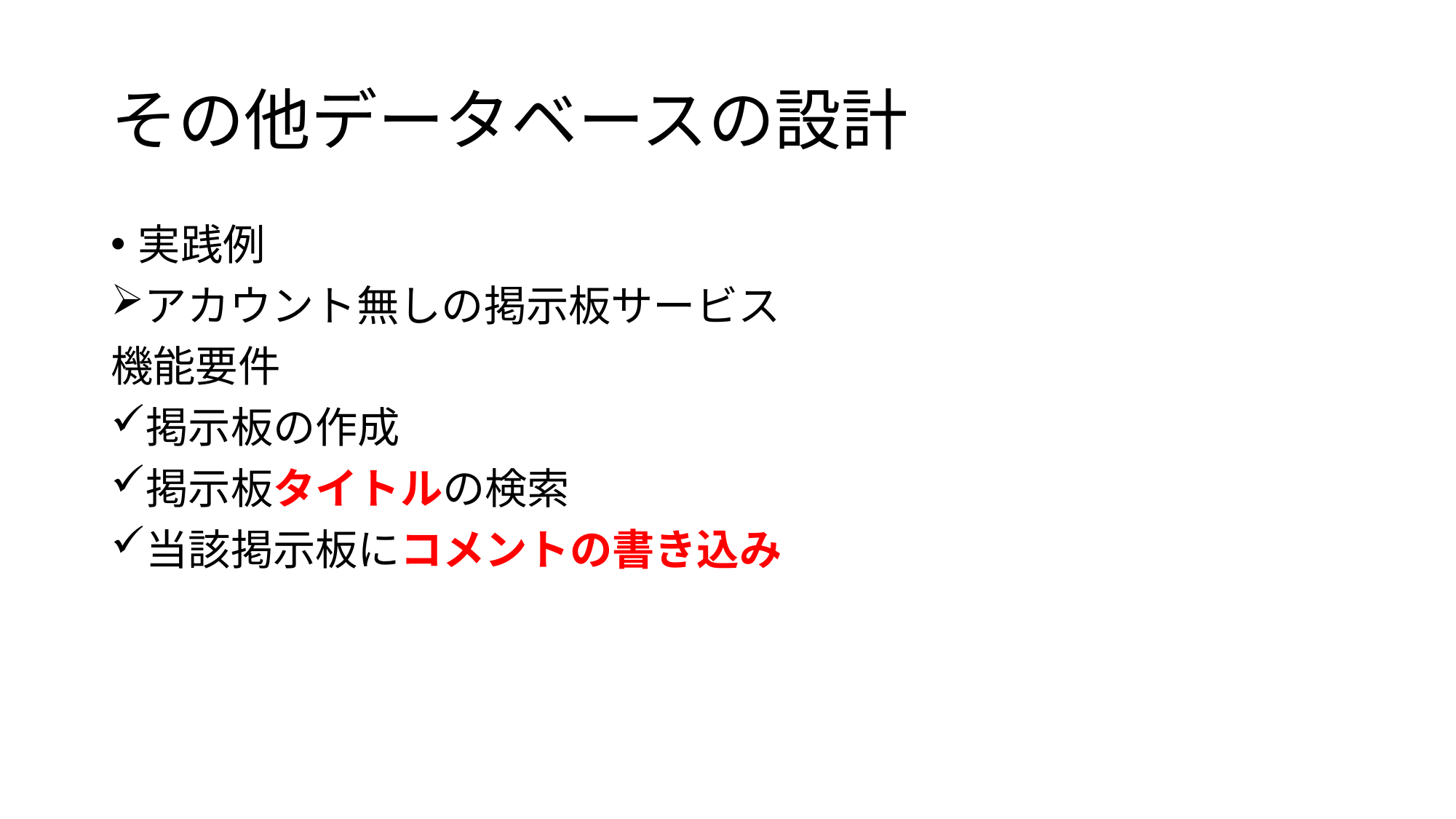

# その他データベースの設計
実践例
アカウント無しの掲示板サービス
機能要件
掲示板の作成
掲示板タイトルの検索
当該掲示板にコメントの書き込み